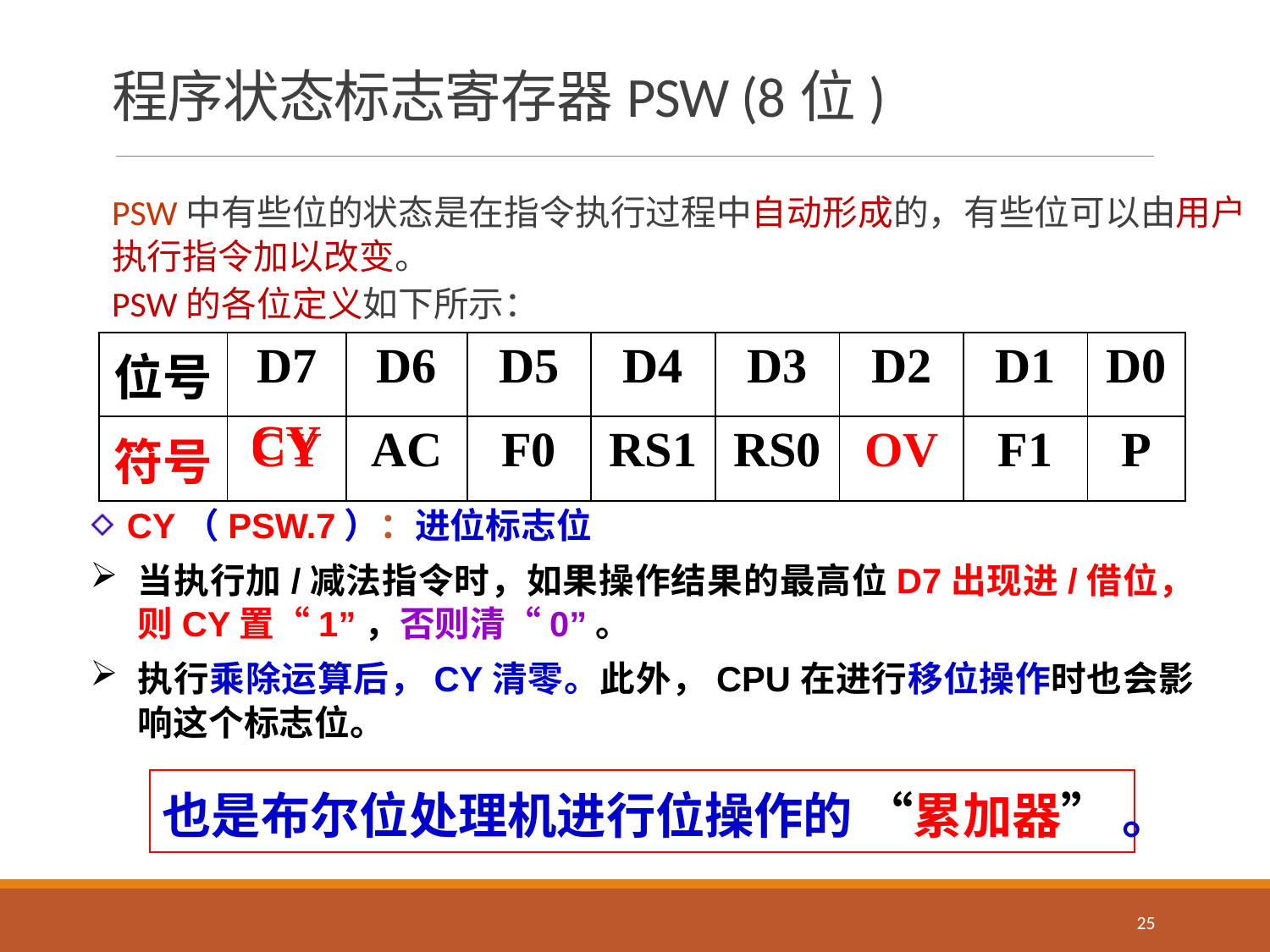

# 程序状态标志寄存器PSW (8位)
PSW中有些位的状态是在指令执行过程中自动形成的，有些位可以由用户执行指令加以改变。
PSW的各位定义如下所示：
| 位号 | D7 | D6 | D5 | D4 | D3 | D2 | D1 | D0 |
| --- | --- | --- | --- | --- | --- | --- | --- | --- |
| 符号 | CY | AC | F0 | RS1 | RS0 | OV | F1 | P |
CY
CY（PSW.7）：进位标志位
当执行加/减法指令时，如果操作结果的最高位D7出现进/借位，则CY置“1”，否则清“0”。
执行乘除运算后，CY清零。此外，CPU在进行移位操作时也会影响这个标志位。

也是布尔位处理机进行位操作的 “累加器” 。
25